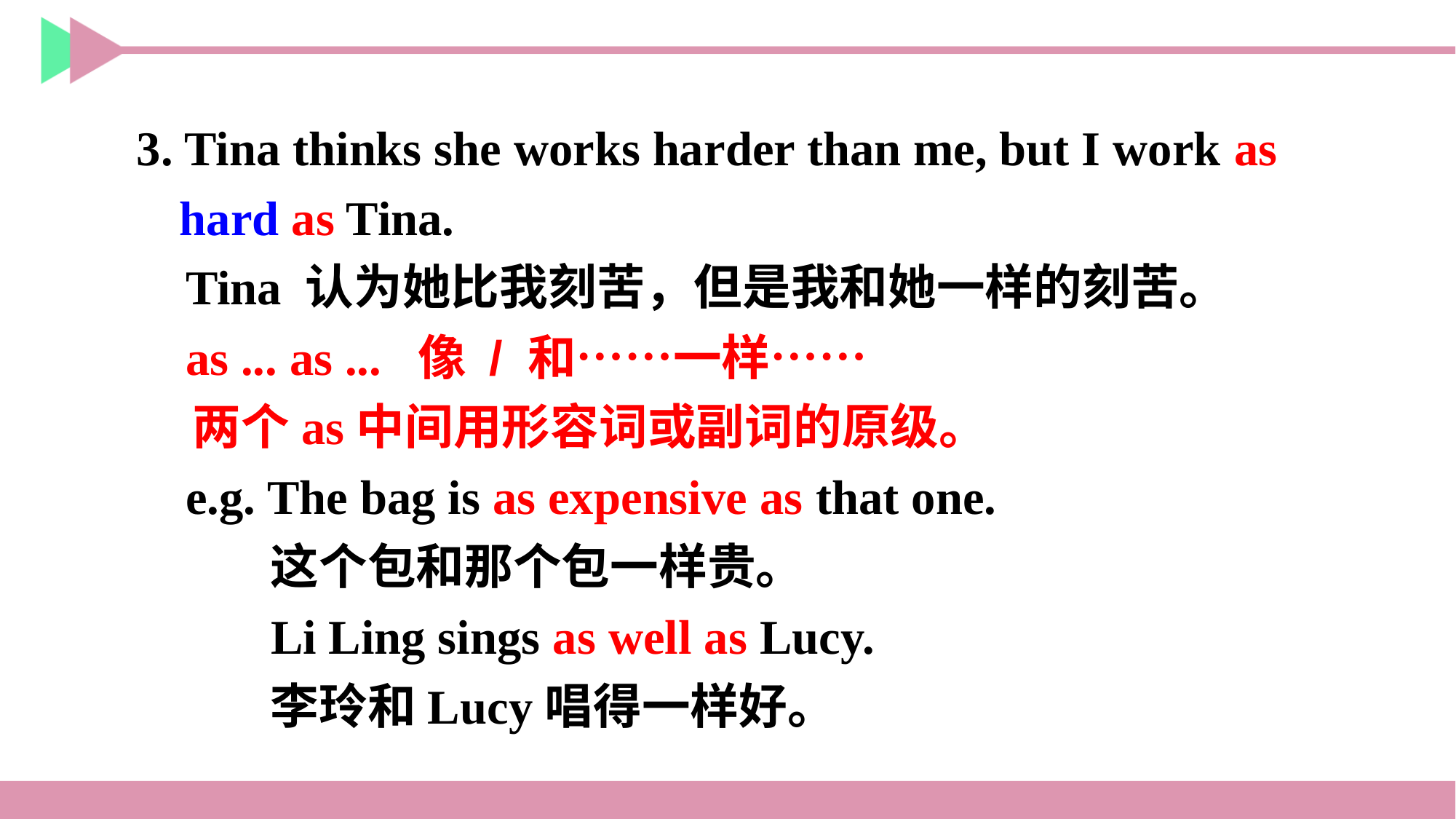

3. Tina thinks she works harder than me, but I work as hard as Tina.
    Tina 认为她比我刻苦，但是我和她一样的刻苦。
    as ... as ...  像 / 和……一样……
    两个as中间用形容词或副词的原级。
    e.g. The bag is as expensive as that one.
           这个包和那个包一样贵。
           Li Ling sings as well as Lucy.
           李玲和Lucy唱得一样好。